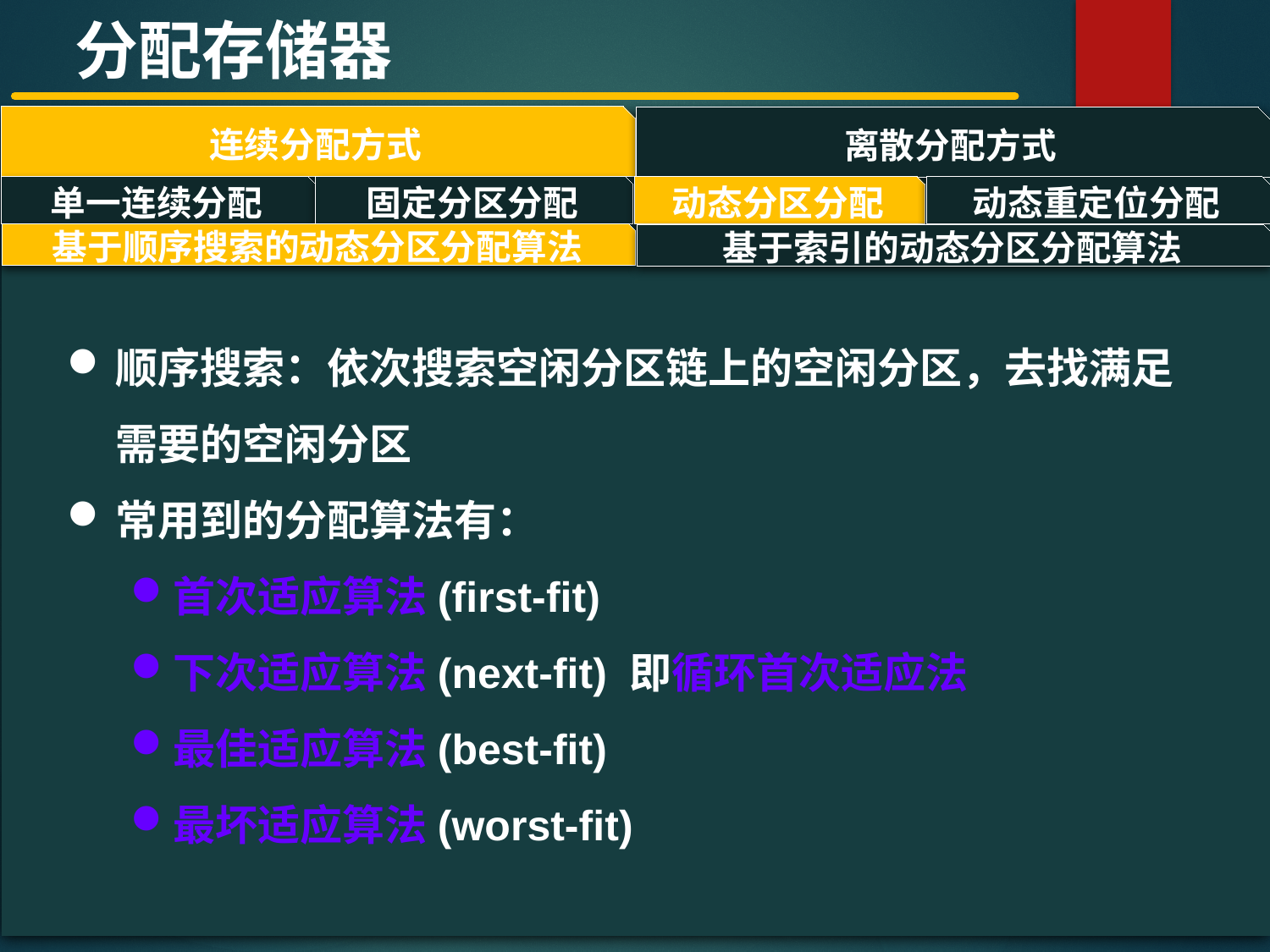

分配存储器
连续分配方式
离散分配方式
#
单一连续分配
固定分区分配
动态分区分配
动态重定位分配
基于顺序搜索的动态分区分配算法
基于索引的动态分区分配算法
顺序搜索：依次搜索空闲分区链上的空闲分区，去找满足需要的空闲分区
常用到的分配算法有：
首次适应算法(first-fit)
下次适应算法(next-fit) 即循环首次适应法
最佳适应算法(best-fit)
最坏适应算法(worst-fit)